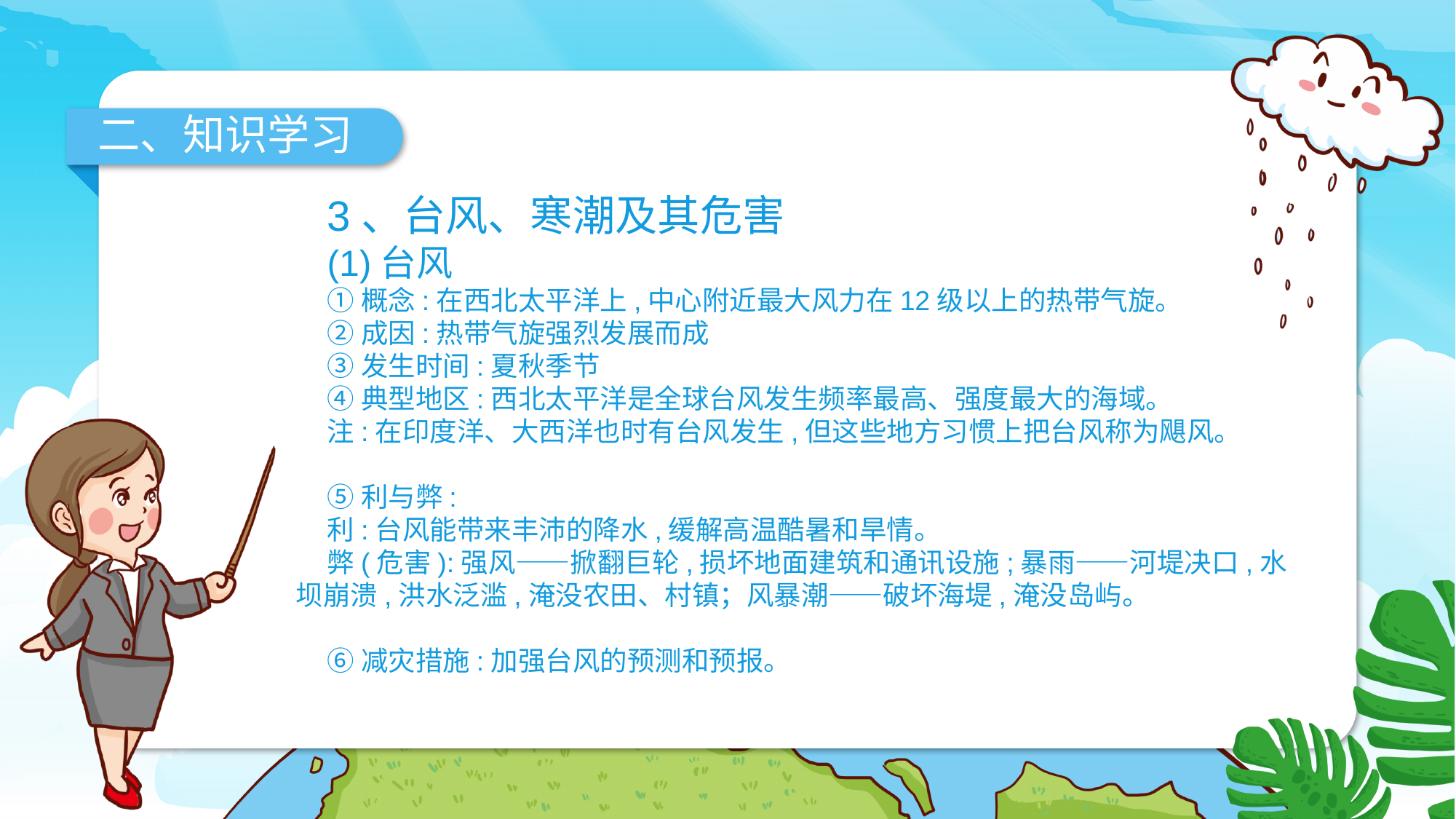

二、知识学习
3、台风、寒潮及其危害
(1)台风
①概念:在西北太平洋上,中心附近最大风力在12级以上的热带气旋。
②成因:热带气旋强烈发展而成
③发生时间:夏秋季节
④典型地区:西北太平洋是全球台风发生频率最高、强度最大的海域。
注:在印度洋、大西洋也时有台风发生,但这些地方习惯上把台风称为飓风。

⑤利与弊:
利:台风能带来丰沛的降水,缓解高温酷暑和旱情。
弊(危害):强风——掀翻巨轮,损坏地面建筑和通讯设施;暴雨——河堤决口,水坝崩溃,洪水泛滥,淹没农田、村镇；风暴潮——破坏海堤,淹没岛屿。

⑥减灾措施:加强台风的预测和预报。